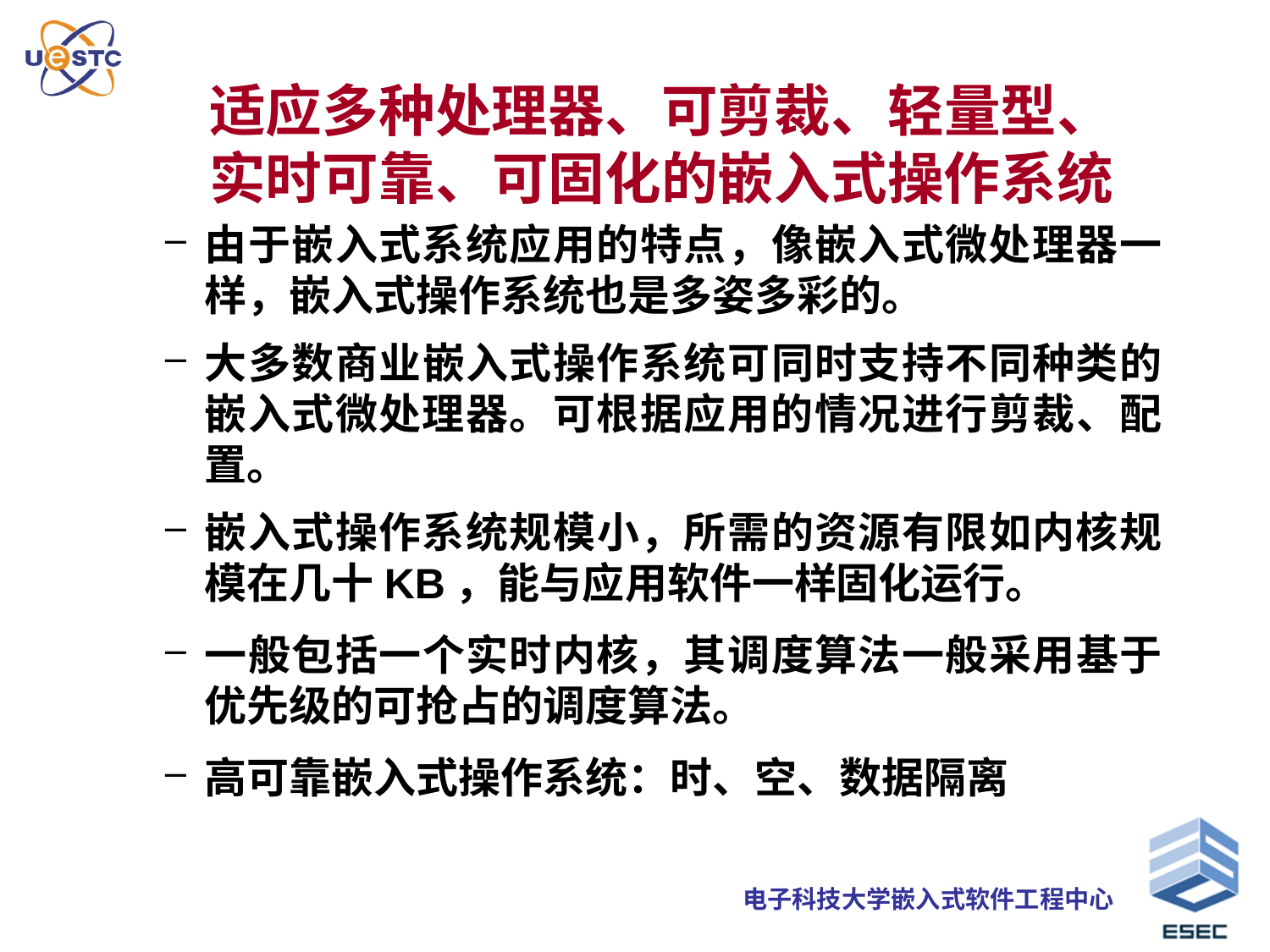

# 适应多种处理器、可剪裁、轻量型、 实时可靠、可固化的嵌入式操作系统
由于嵌入式系统应用的特点，像嵌入式微处理器一样，嵌入式操作系统也是多姿多彩的。
大多数商业嵌入式操作系统可同时支持不同种类的嵌入式微处理器。可根据应用的情况进行剪裁、配置。
嵌入式操作系统规模小，所需的资源有限如内核规模在几十KB，能与应用软件一样固化运行。
一般包括一个实时内核，其调度算法一般采用基于优先级的可抢占的调度算法。
高可靠嵌入式操作系统：时、空、数据隔离